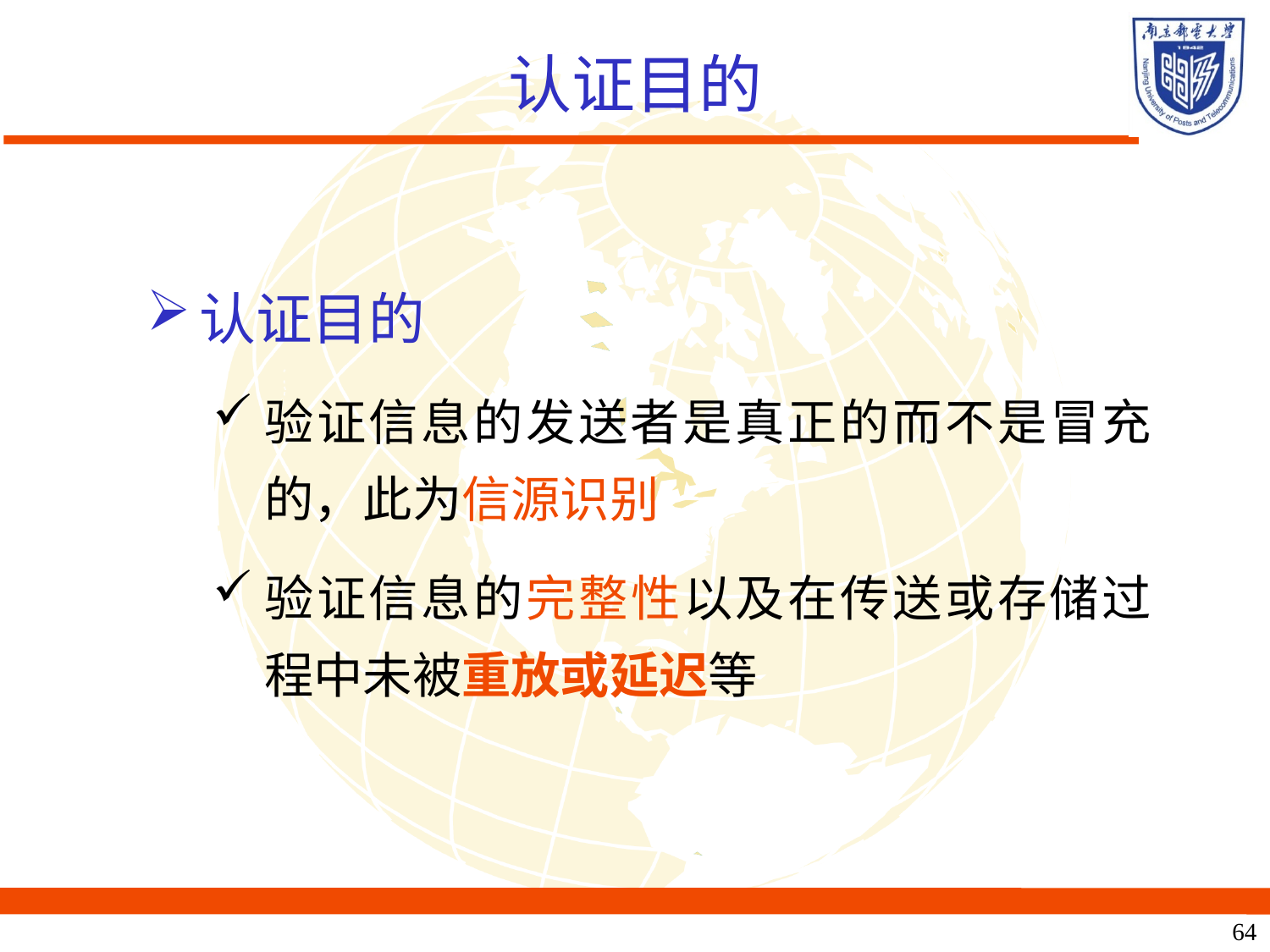

# 认证目的
认证目的
验证信息的发送者是真正的而不是冒充的，此为信源识别
验证信息的完整性以及在传送或存储过程中未被重放或延迟等
64